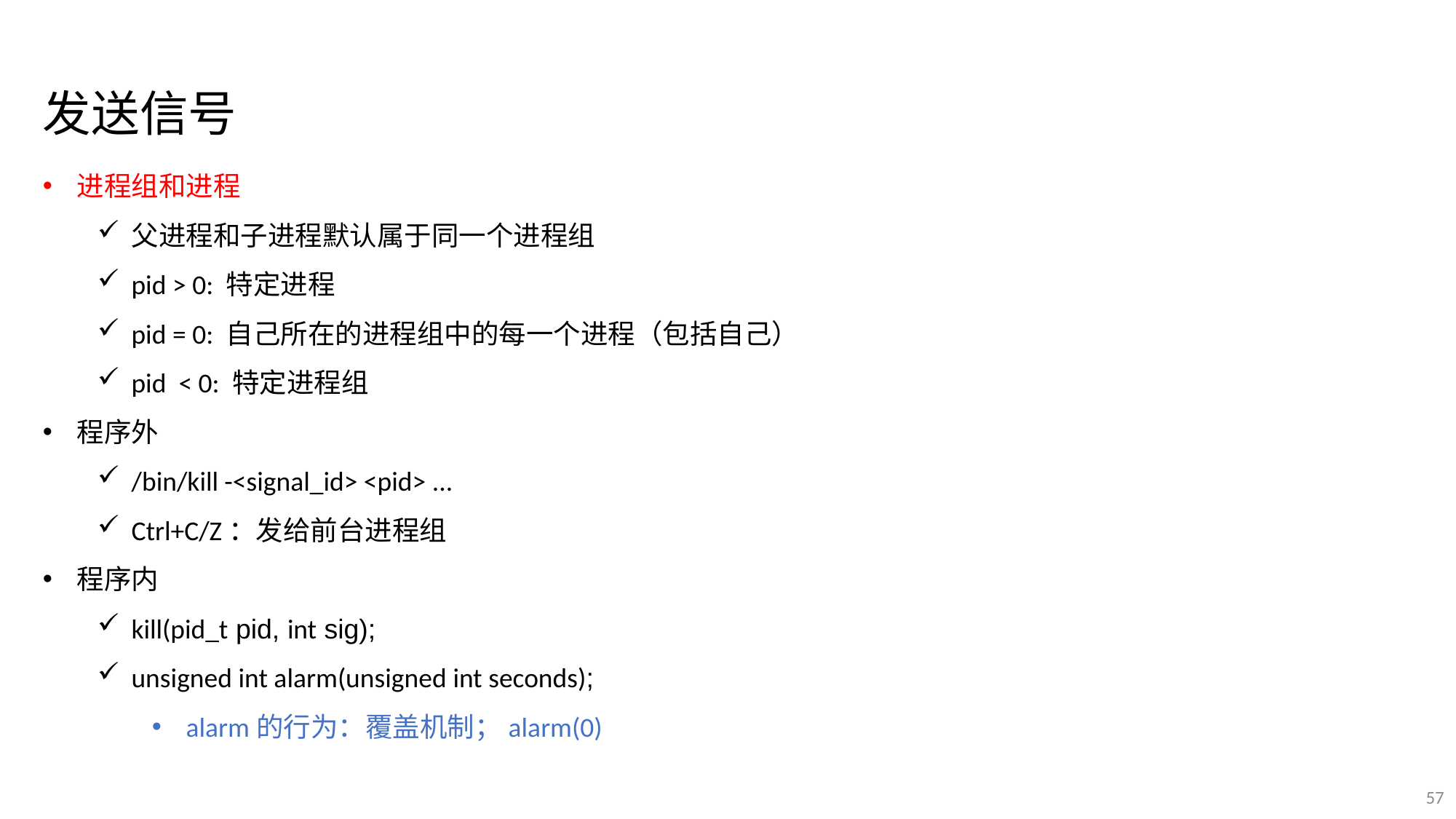

发送信号
进程组和进程
父进程和子进程默认属于同一个进程组
pid > 0: 特定进程
pid = 0: 自己所在的进程组中的每一个进程（包括自己）
pid  < 0: 特定进程组
程序外
/bin/kill -<signal_id> <pid> ...
Ctrl+C/Z：发给前台进程组
程序内
kill(pid_t pid, int sig);
unsigned int alarm(unsigned int seconds);
alarm的行为：覆盖机制；alarm(0)
57